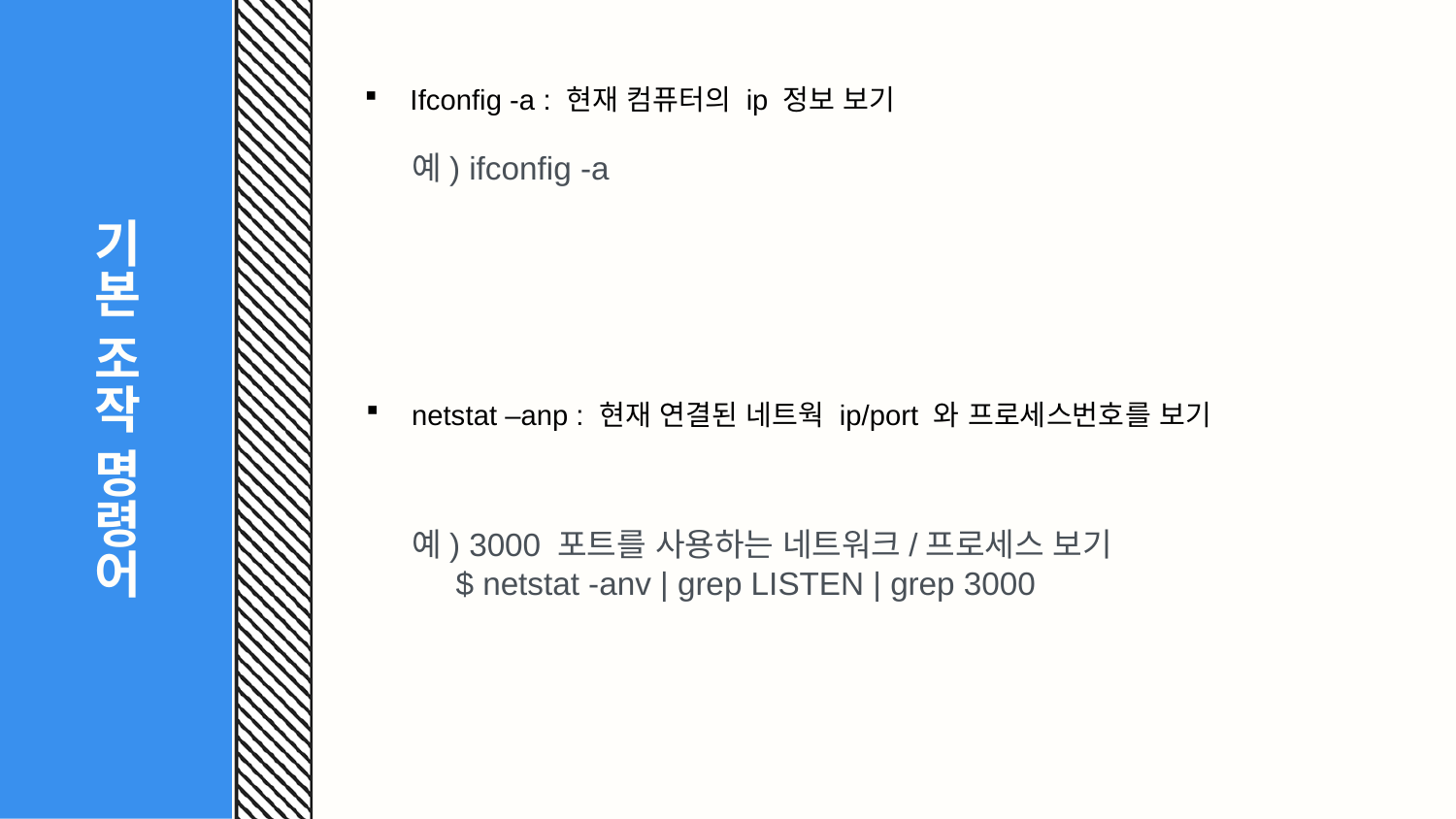

# 기본 조작 명령어
Ifconfig -a : 현재 컴퓨터의 ip 정보 보기
예) ifconfig -a
netstat –anp : 현재 연결된 네트웍 ip/port 와 프로세스번호를 보기
예) 3000 포트를 사용하는 네트워크/프로세스 보기
    $ netstat -anv | grep LISTEN | grep 3000